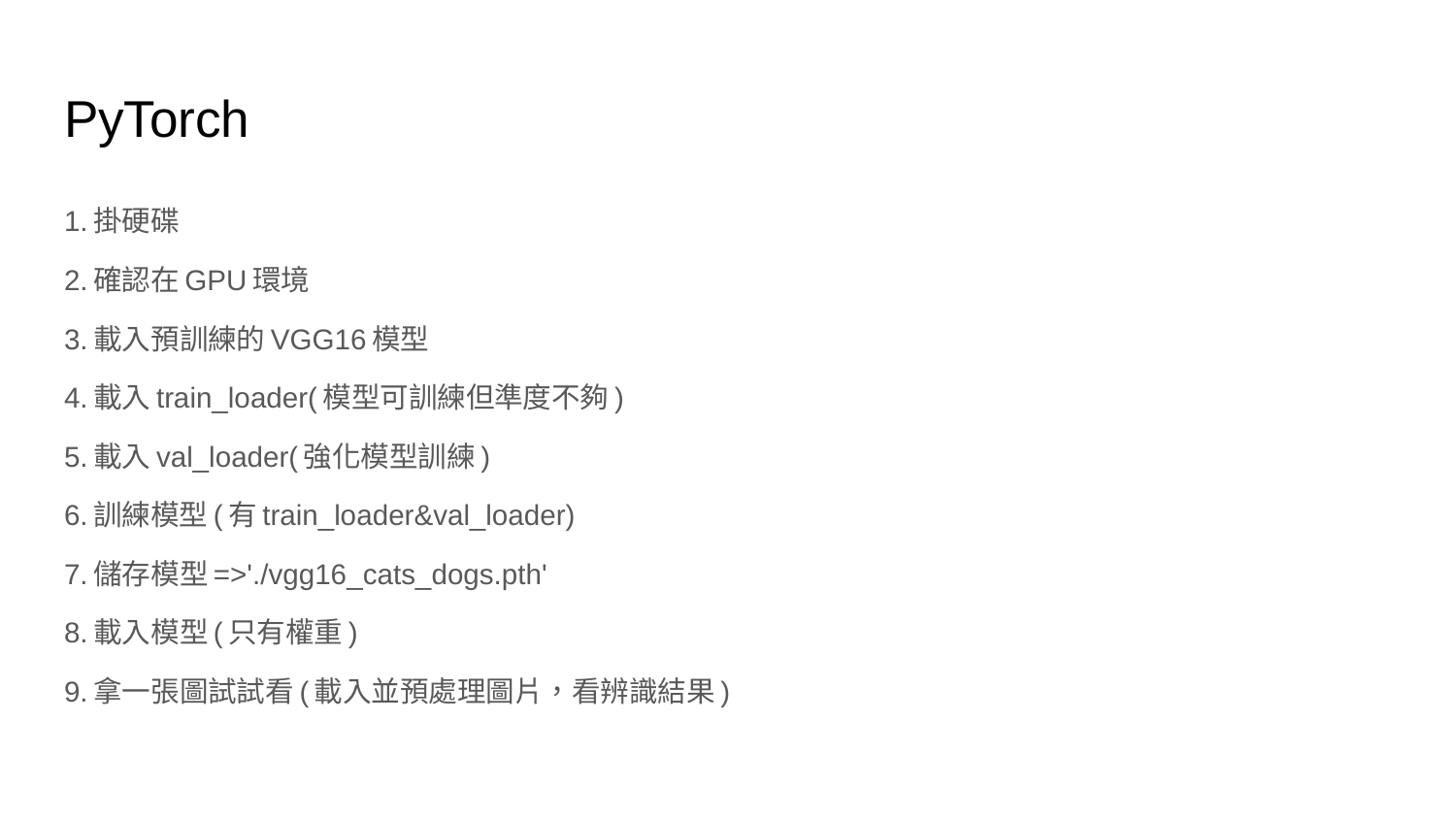

# PyTorch
1.掛硬碟
2.確認在GPU環境
3.載入預訓練的VGG16模型
4.載入train_loader(模型可訓練但準度不夠)
5.載入val_loader(強化模型訓練)
6.訓練模型(有train_loader&val_loader)
7.儲存模型=>'./vgg16_cats_dogs.pth'
8.載入模型(只有權重)
9.拿一張圖試試看(載入並預處理圖片，看辨識結果)